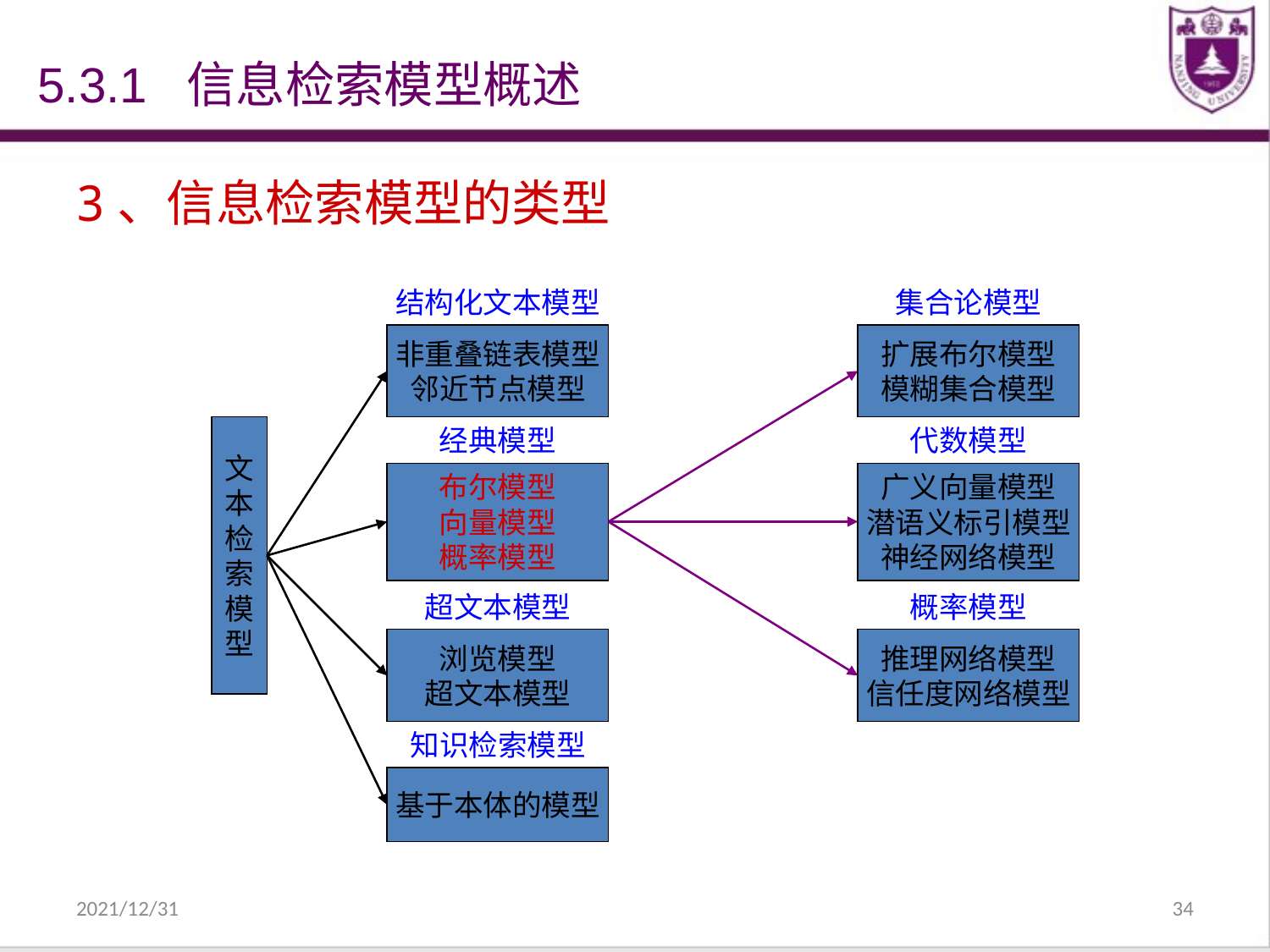

# 5.3.1  信息检索模型概述
3、信息检索模型的类型

结构化文本模型
集合论模型
非重叠链表模型
邻近节点模型
扩展布尔模型
模糊集合模型
经典模型
代数模型
文
本
检
索
模
型
布尔模型
向量模型
概率模型
广义向量模型
潜语义标引模型
神经网络模型
超文本模型
概率模型
浏览模型
超文本模型
推理网络模型
信任度网络模型
知识检索模型
基于本体的模型
2021/12/31
34